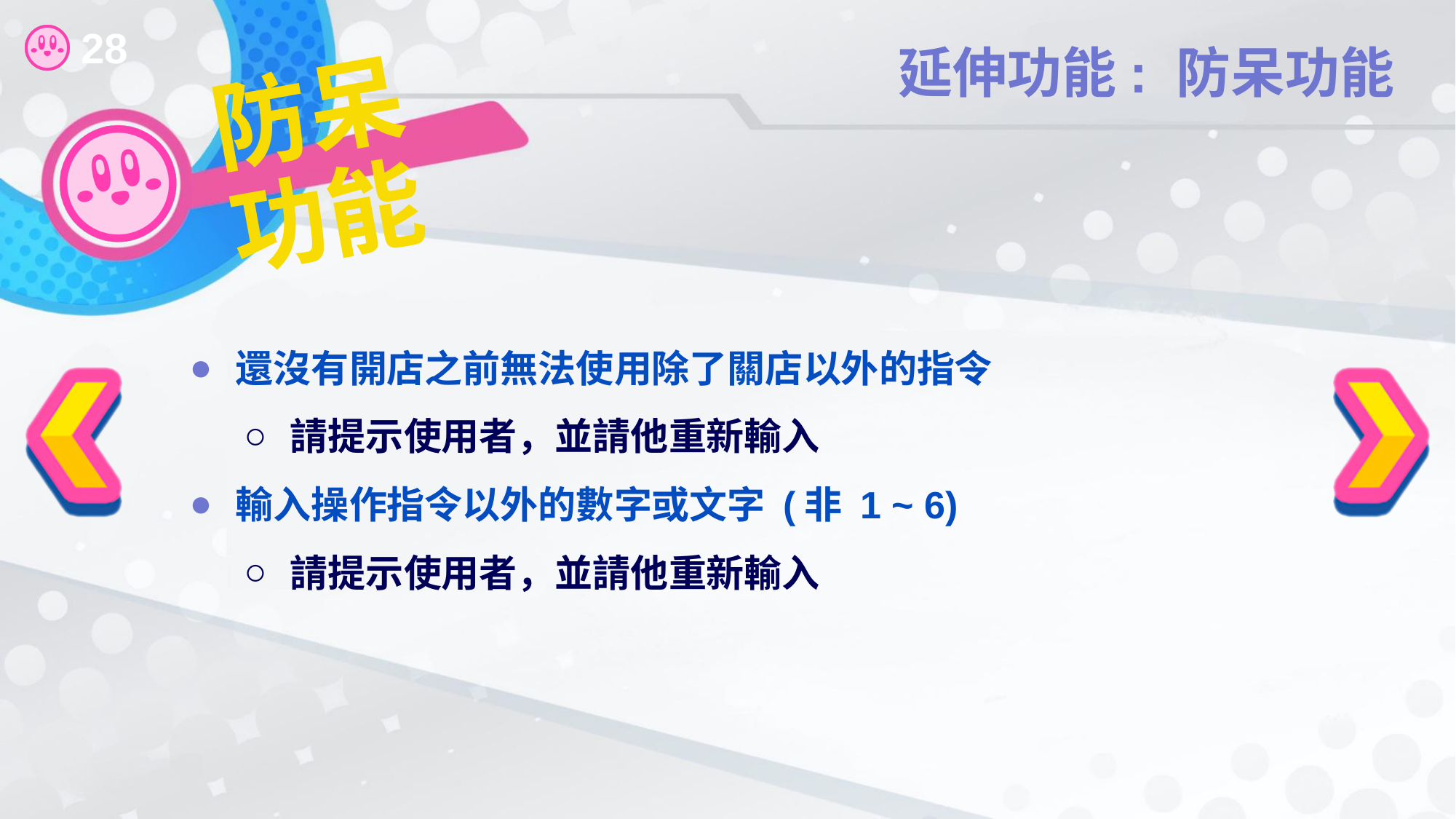

延伸功能: 防呆功能
# 防呆功能
還沒有開店之前無法使用除了關店以外的指令
請提示使用者，並請他重新輸入
輸入操作指令以外的數字或文字 (非 1 ~ 6)
請提示使用者，並請他重新輸入